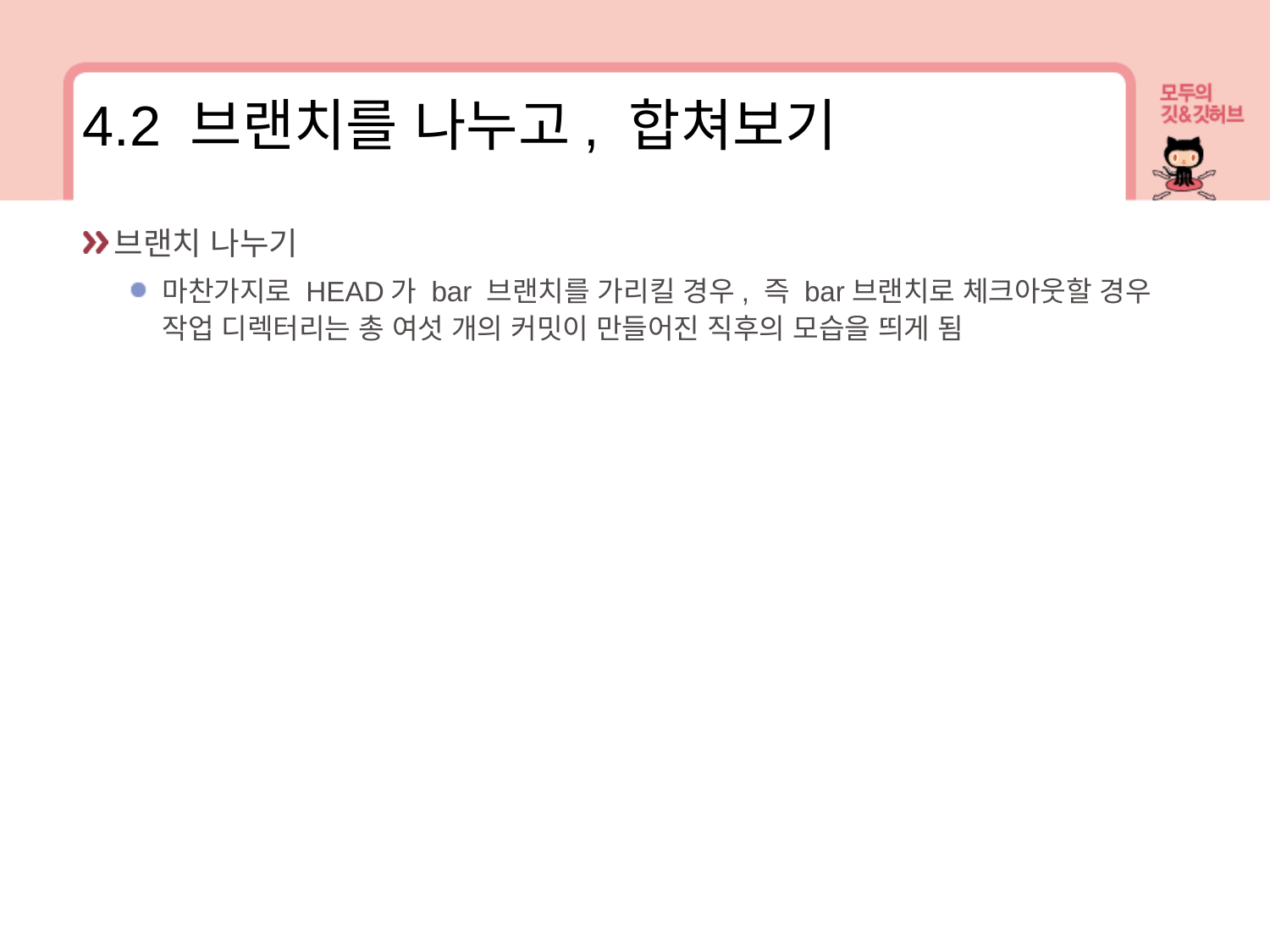

4.2 브랜치를 나누고, 합쳐보기
브랜치 나누기
마찬가지로 HEAD가 bar 브랜치를 가리킬 경우, 즉 bar브랜치로 체크아웃할 경우 작업 디렉터리는 총 여섯 개의 커밋이 만들어진 직후의 모습을 띄게 됨